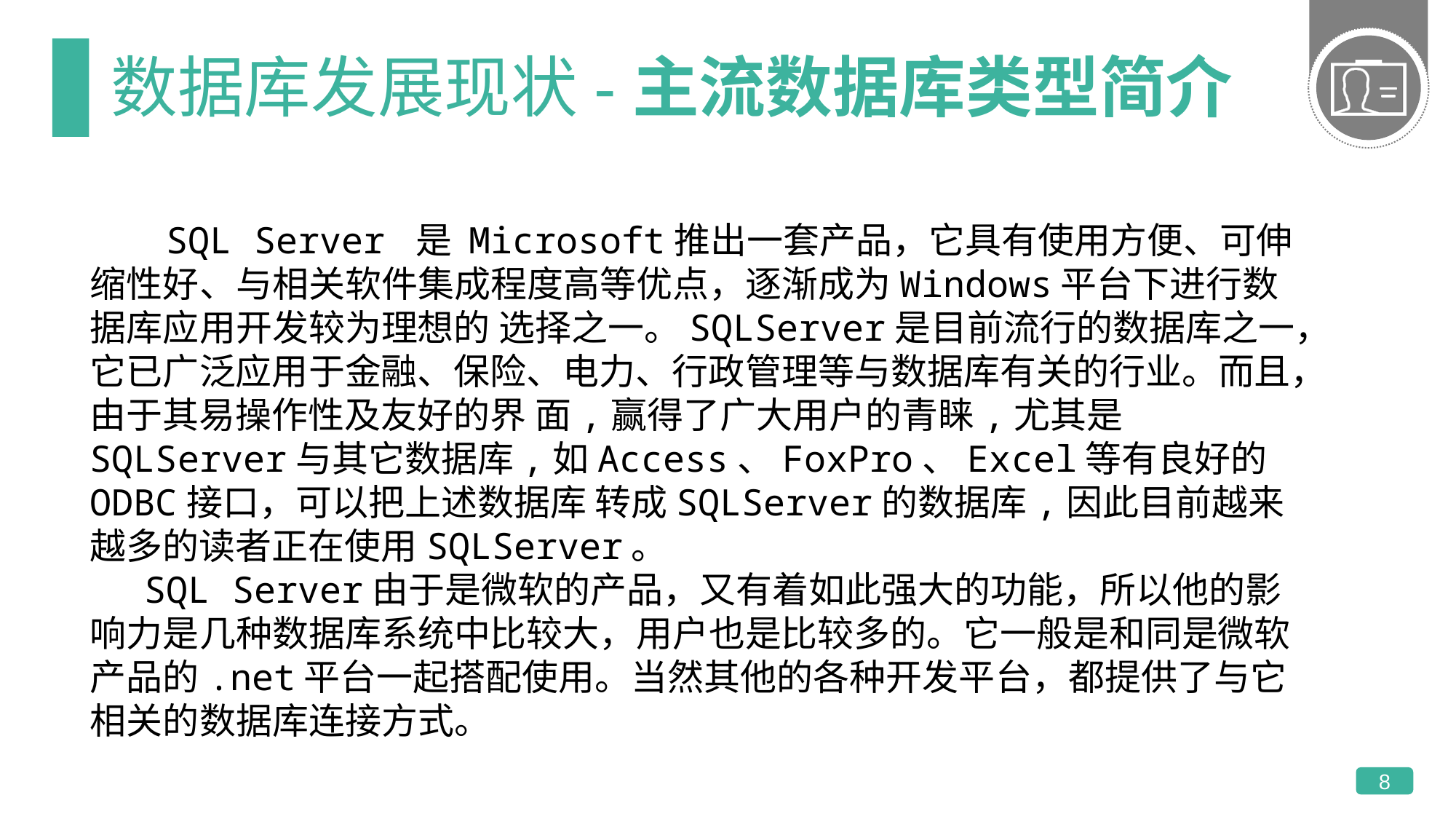

# 数据库发展现状-主流数据库类型简介
 SQL Server 是 Microsoft推出一套产品，它具有使用方便、可伸缩性好、与相关软件集成程度高等优点，逐渐成为Windows平台下进行数据库应用开发较为理想的 选择之一。SQLServer是目前流行的数据库之一，它已广泛应用于金融、保险、电力、行政管理等与数据库有关的行业。而且，由于其易操作性及友好的界 面,赢得了广大用户的青睐,尤其是SQLServer与其它数据库,如Access、FoxPro、Excel等有良好的ODBC接口，可以把上述数据库 转成SQLServer的数据库,因此目前越来越多的读者正在使用SQLServer。
SQL Server由于是微软的产品，又有着如此强大的功能，所以他的影响力是几种数据库系统中比较大，用户也是比较多的。它一般是和同是微软产品的.net平台一起搭配使用。当然其他的各种开发平台，都提供了与它相关的数据库连接方式。
8